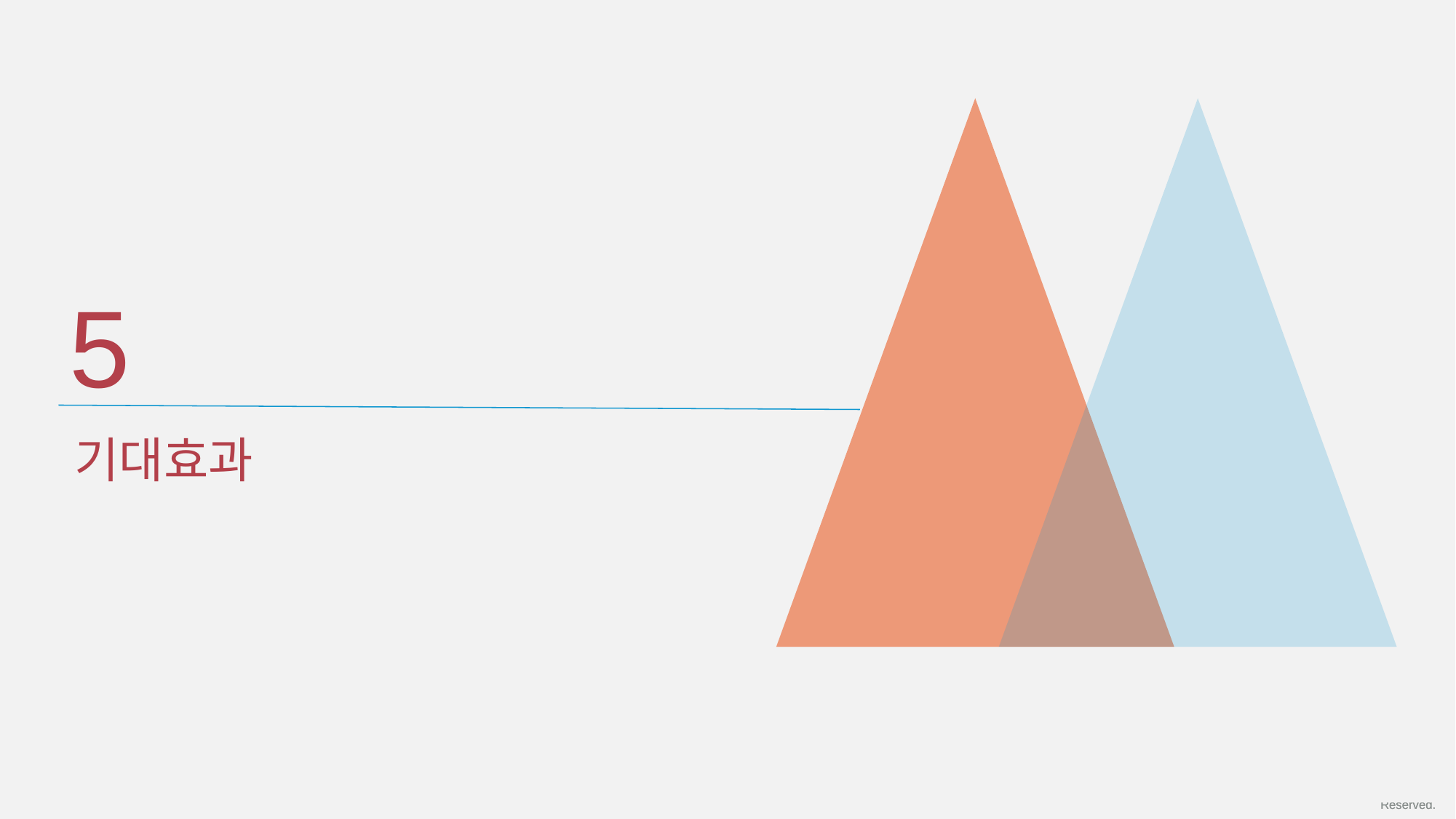

5
기대효과
Copyrightⓒ. Saebyeol Yu. All Rights Reserved.